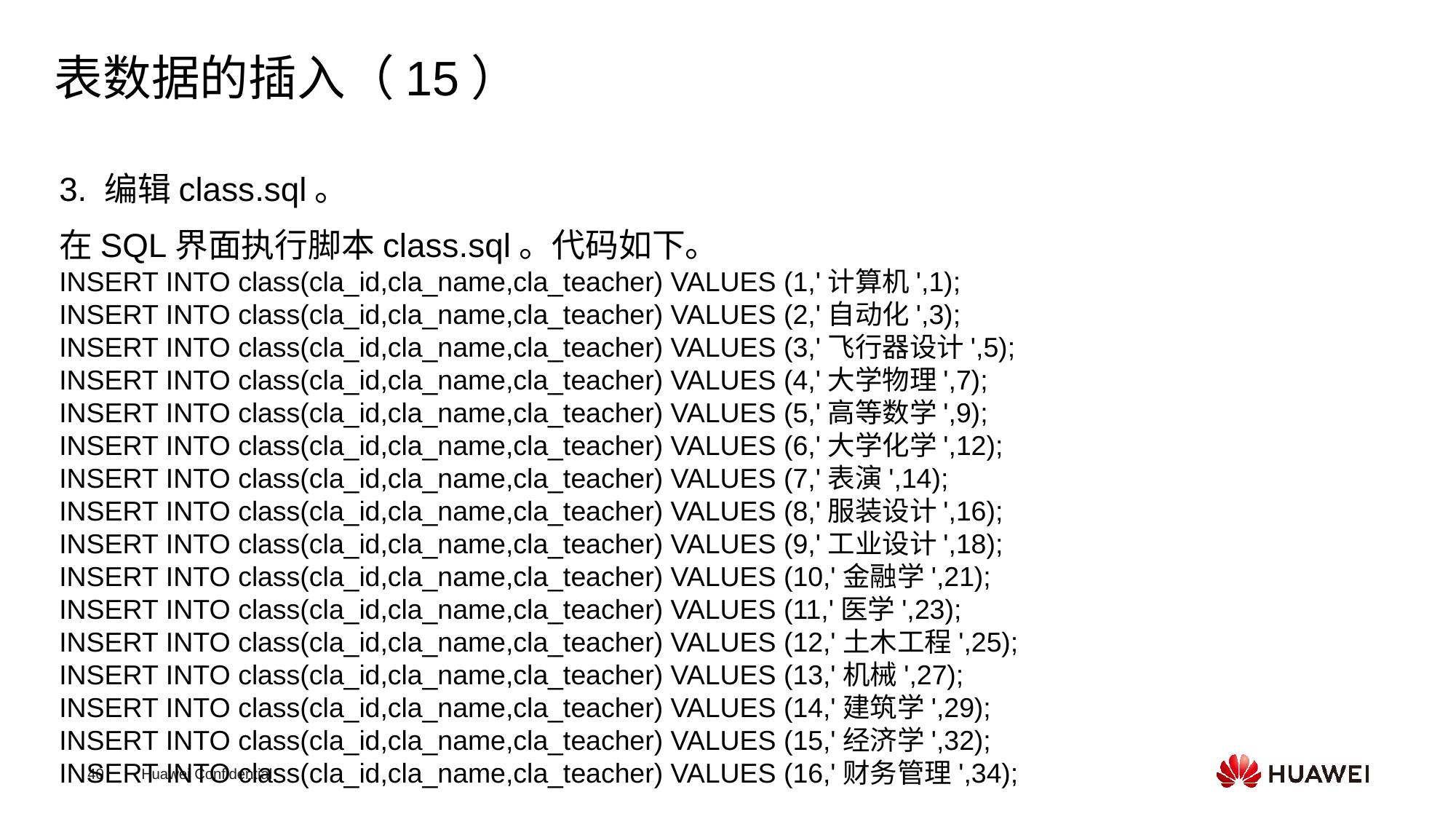

# 表数据的插入（15）
3. 编辑class.sql。
在SQL界面执行脚本class.sql。代码如下。
INSERT INTO class(cla_id,cla_name,cla_teacher) VALUES (1,'计算机',1);
INSERT INTO class(cla_id,cla_name,cla_teacher) VALUES (2,'自动化',3);
INSERT INTO class(cla_id,cla_name,cla_teacher) VALUES (3,'飞行器设计',5);
INSERT INTO class(cla_id,cla_name,cla_teacher) VALUES (4,'大学物理',7);
INSERT INTO class(cla_id,cla_name,cla_teacher) VALUES (5,'高等数学',9);
INSERT INTO class(cla_id,cla_name,cla_teacher) VALUES (6,'大学化学',12);
INSERT INTO class(cla_id,cla_name,cla_teacher) VALUES (7,'表演',14);
INSERT INTO class(cla_id,cla_name,cla_teacher) VALUES (8,'服装设计',16);
INSERT INTO class(cla_id,cla_name,cla_teacher) VALUES (9,'工业设计',18);
INSERT INTO class(cla_id,cla_name,cla_teacher) VALUES (10,'金融学',21);
INSERT INTO class(cla_id,cla_name,cla_teacher) VALUES (11,'医学',23);
INSERT INTO class(cla_id,cla_name,cla_teacher) VALUES (12,'土木工程',25);
INSERT INTO class(cla_id,cla_name,cla_teacher) VALUES (13,'机械',27);
INSERT INTO class(cla_id,cla_name,cla_teacher) VALUES (14,'建筑学',29);
INSERT INTO class(cla_id,cla_name,cla_teacher) VALUES (15,'经济学',32);
INSERT INTO class(cla_id,cla_name,cla_teacher) VALUES (16,'财务管理',34);
Text
Text
Text
Text
Text
Text
Text
Text
Text
Text
Text
Text
Text
Text
Text
Text
Text
Text
Text
Text
Text
Text
Text
Text
Text
Text
Text
Text
Text
Text
Text
Text
Text
Text
Text
Text
Text
Text
Text
Text
Text
Text
Text
Text
Text
Text